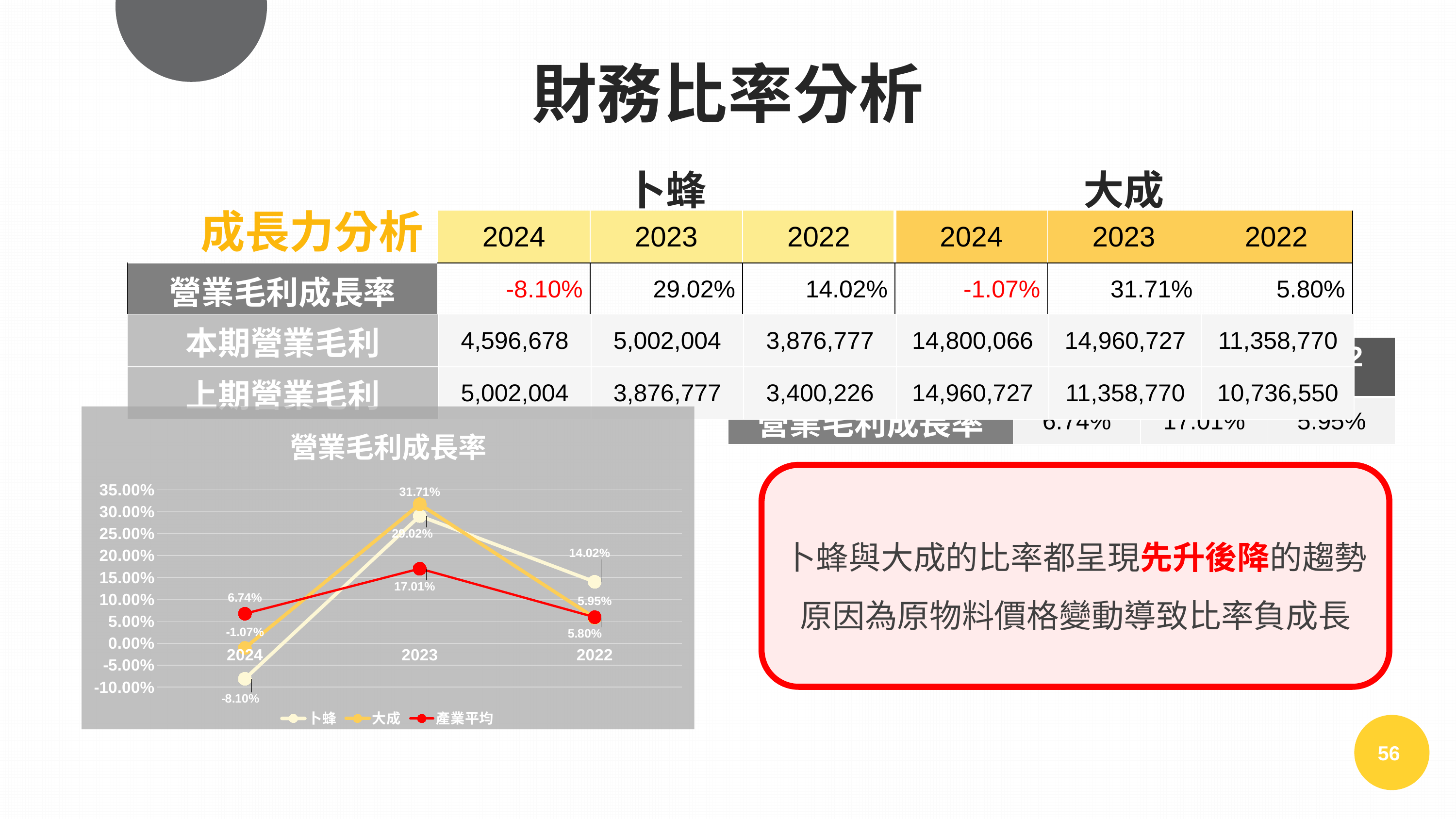

財務比率分析
|  | 卜蜂 |  |  | 大成 |  |  |
| --- | --- | --- | --- | --- | --- | --- |
|  | 2024 | 2023 | 2022 | 2024 | 2023 | 2022 |
| 營業毛利成長率 | -8.10% | 29.02% | 14.02% | -1.07% | 31.71% | 5.80% |
成長力分析
| 本期營業毛利 | 4,596,678 | 5,002,004 | 3,876,777 | 14,800,066 | 14,960,727 | 11,358,770 |
| --- | --- | --- | --- | --- | --- | --- |
| 上期營業毛利 | 5,002,004 | 3,876,777 | 3,400,226 | 14,960,727 | 11,358,770 | 10,736,550 |
| 產業平均 | 2024 | 2023 | 2022 |
| --- | --- | --- | --- |
| 營業毛利成長率 | 6.74% | 17.01% | 5.95% |

### Chart: 營業毛利成長率

| Category | 卜蜂 | 大成 | 產業平均 |
|---|---|---|---|
| 2024 | -0.081 | -0.0107 | 0.0674 |
| 2023 | 0.2902 | 0.3171 | 0.1701 |
| 2022 | 0.1402 | 0.058 | 0.0595 |
卜蜂與大成的比率都呈現先升後降的趨勢
原因為原物料價格變動導致比率負成長

56